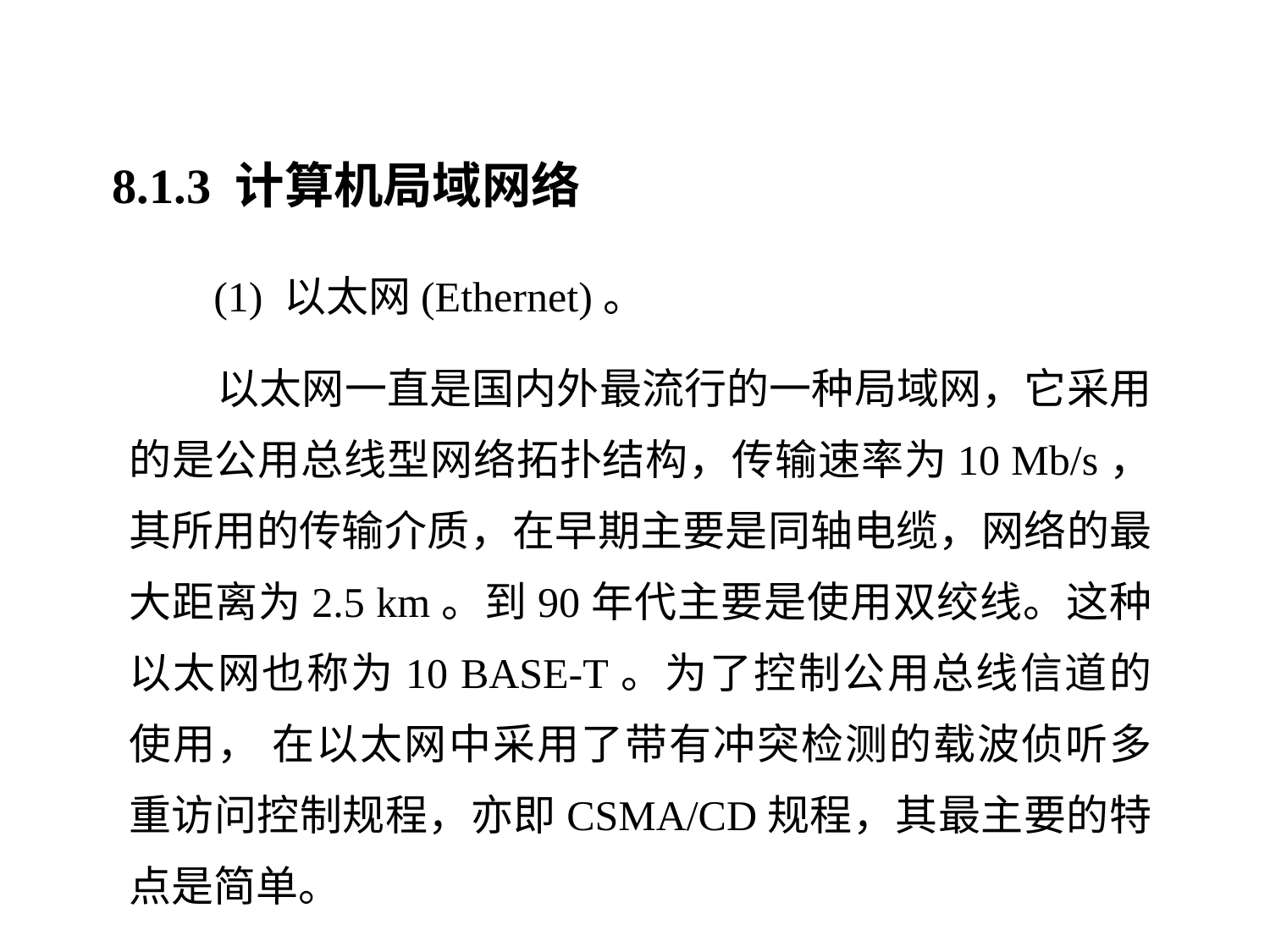

8.1.3 计算机局域网络
        (1) 以太网(Ethernet)。
        以太网一直是国内外最流行的一种局域网，它采用的是公用总线型网络拓扑结构，传输速率为10 Mb/s， 其所用的传输介质，在早期主要是同轴电缆，网络的最大距离为2.5 km。到90年代主要是使用双绞线。这种以太网也称为10 BASE-T。为了控制公用总线信道的使用， 在以太网中采用了带有冲突检测的载波侦听多重访问控制规程，亦即CSMA/CD规程，其最主要的特点是简单。